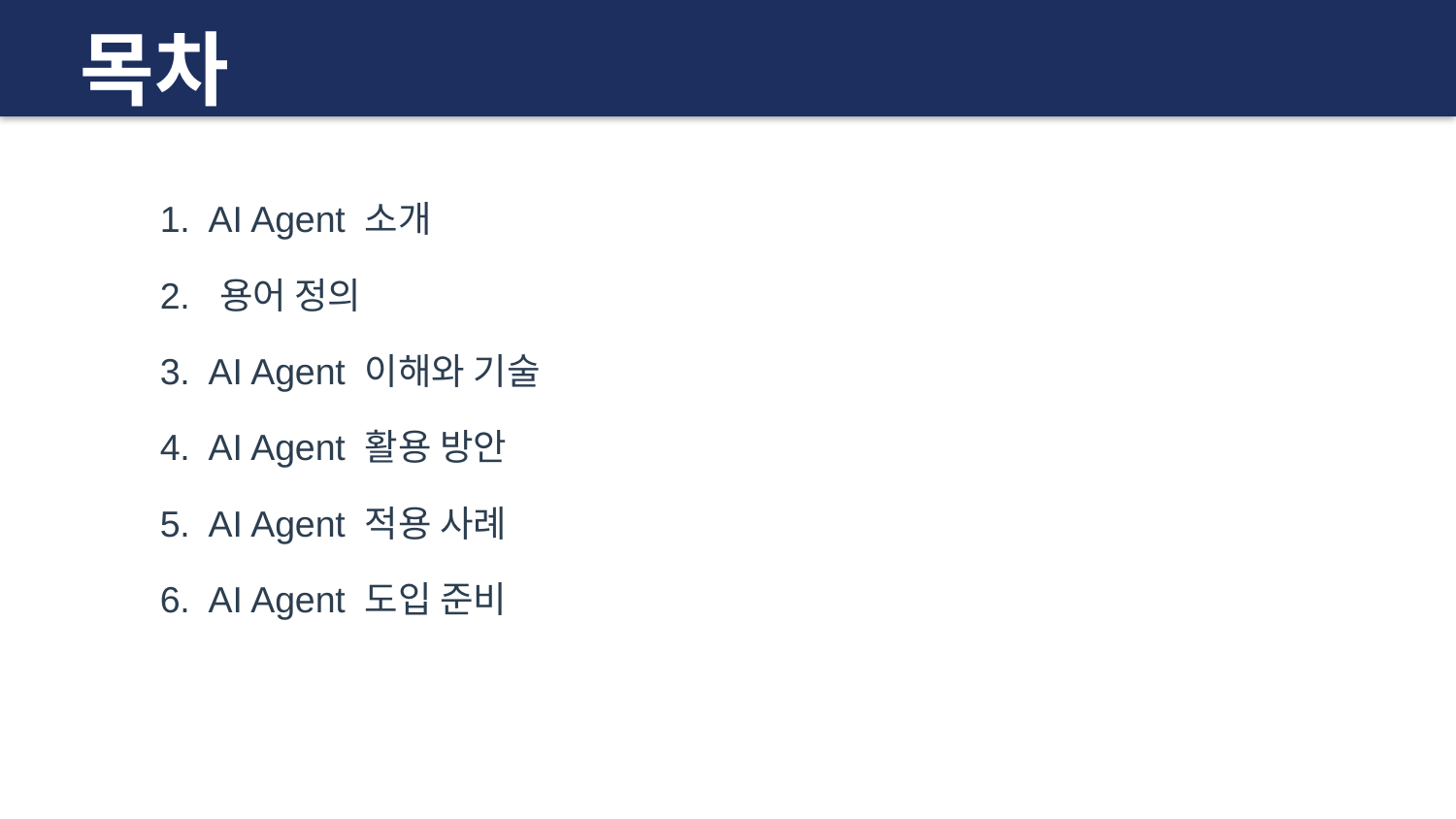

목차
1.  AI Agent 소개
2.  용어 정의
3.  AI Agent 이해와 기술
4.  AI Agent 활용 방안
5.  AI Agent 적용 사례
6.  AI Agent 도입 준비